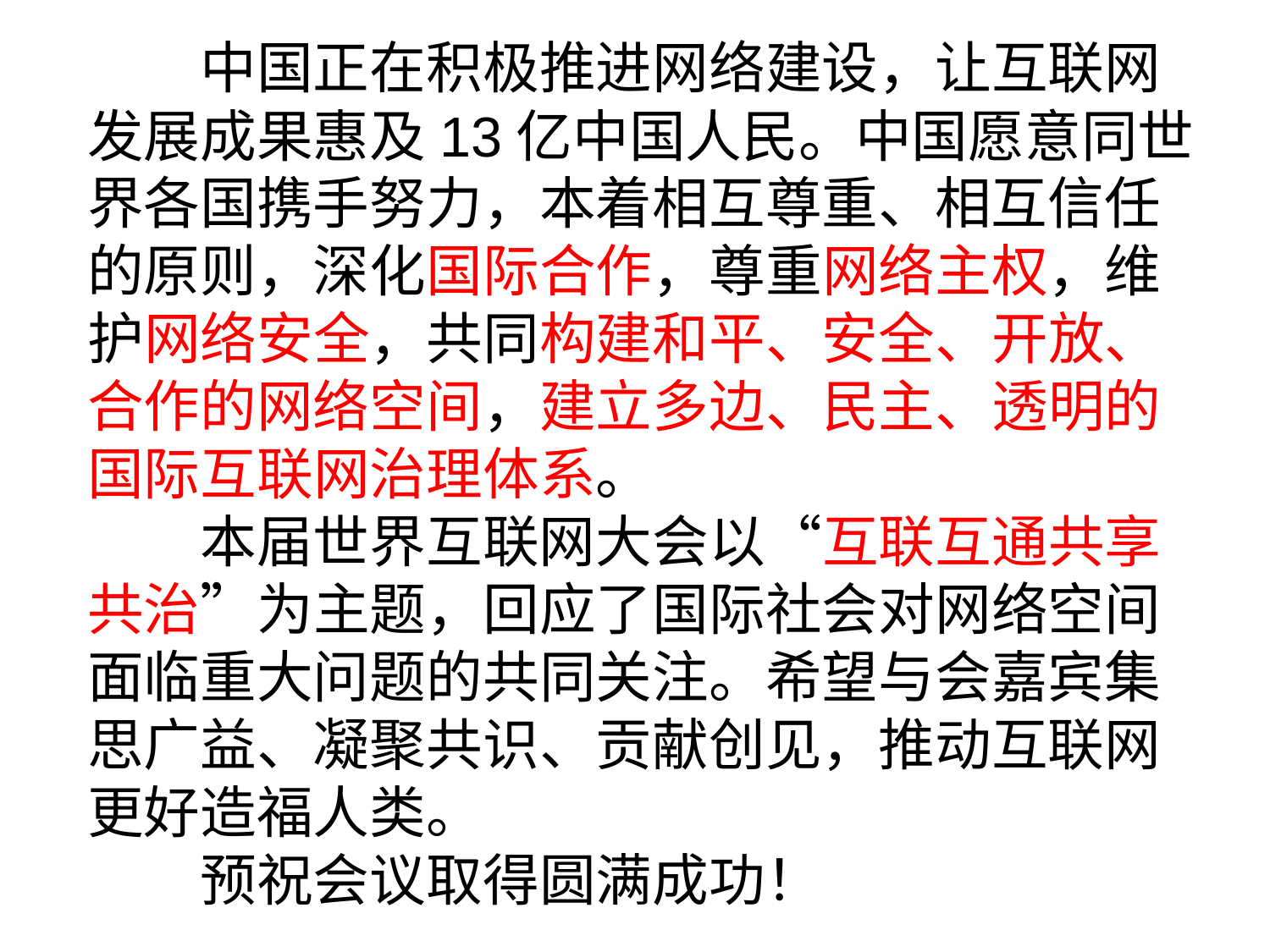

中国正在积极推进网络建设，让互联网发展成果惠及13亿中国人民。中国愿意同世界各国携手努力，本着相互尊重、相互信任的原则，深化国际合作，尊重网络主权，维护网络安全，共同构建和平、安全、开放、合作的网络空间，建立多边、民主、透明的国际互联网治理体系。
　　本届世界互联网大会以“互联互通共享共治”为主题，回应了国际社会对网络空间面临重大问题的共同关注。希望与会嘉宾集思广益、凝聚共识、贡献创见，推动互联网更好造福人类。
　　预祝会议取得圆满成功！